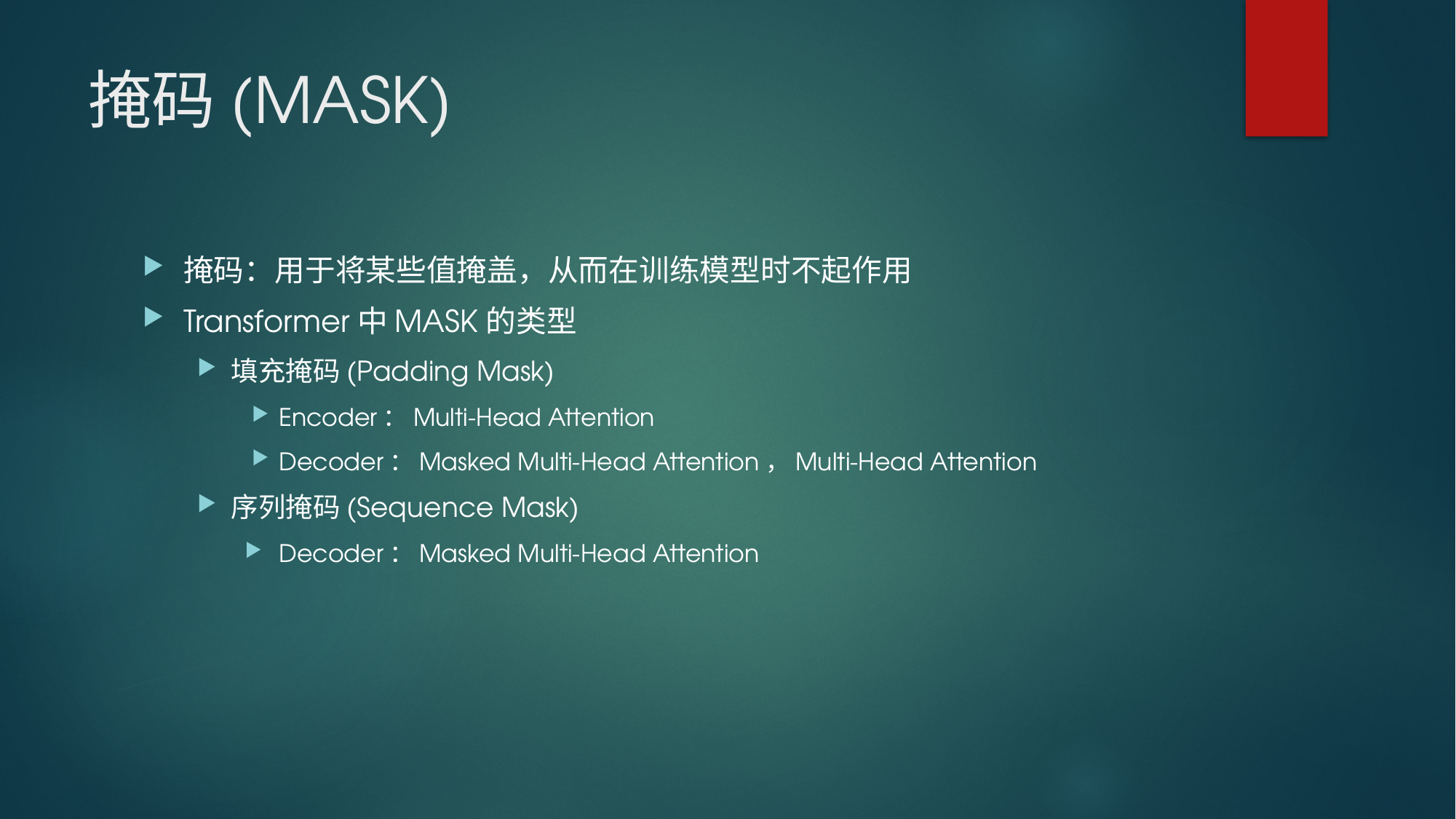

# 掩码(MASK)
掩码：用于将某些值掩盖，从而在训练模型时不起作用
Transformer中MASK的类型
填充掩码(Padding Mask)
Encoder：Multi-Head Attention
Decoder：Masked Multi-Head Attention，Multi-Head Attention
序列掩码(Sequence Mask)
Decoder：Masked Multi-Head Attention